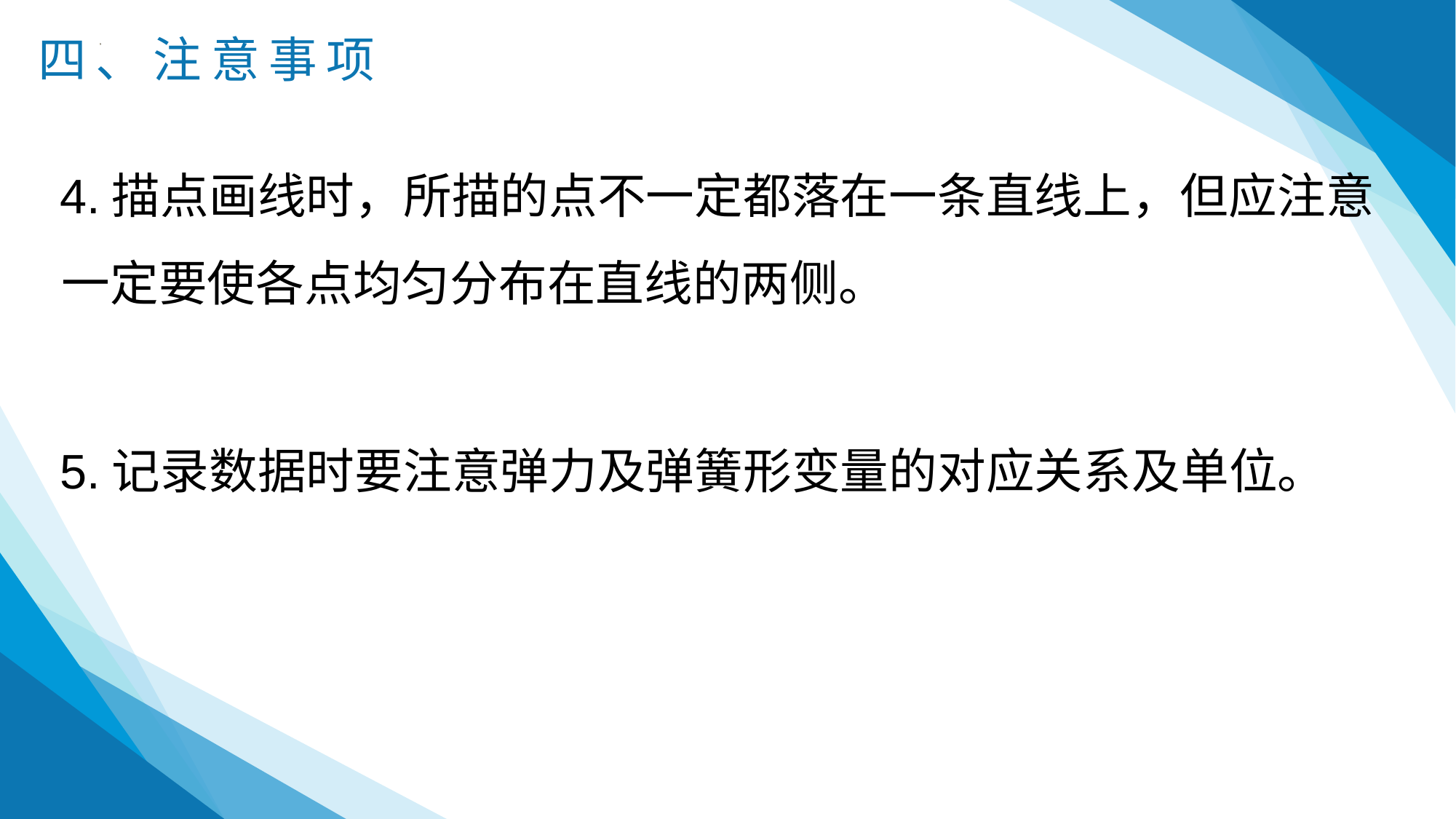

四、注意事项
4.描点画线时，所描的点不一定都落在一条直线上，但应注意一定要使各点均匀分布在直线的两侧。
5.记录数据时要注意弹力及弹簧形变量的对应关系及单位。